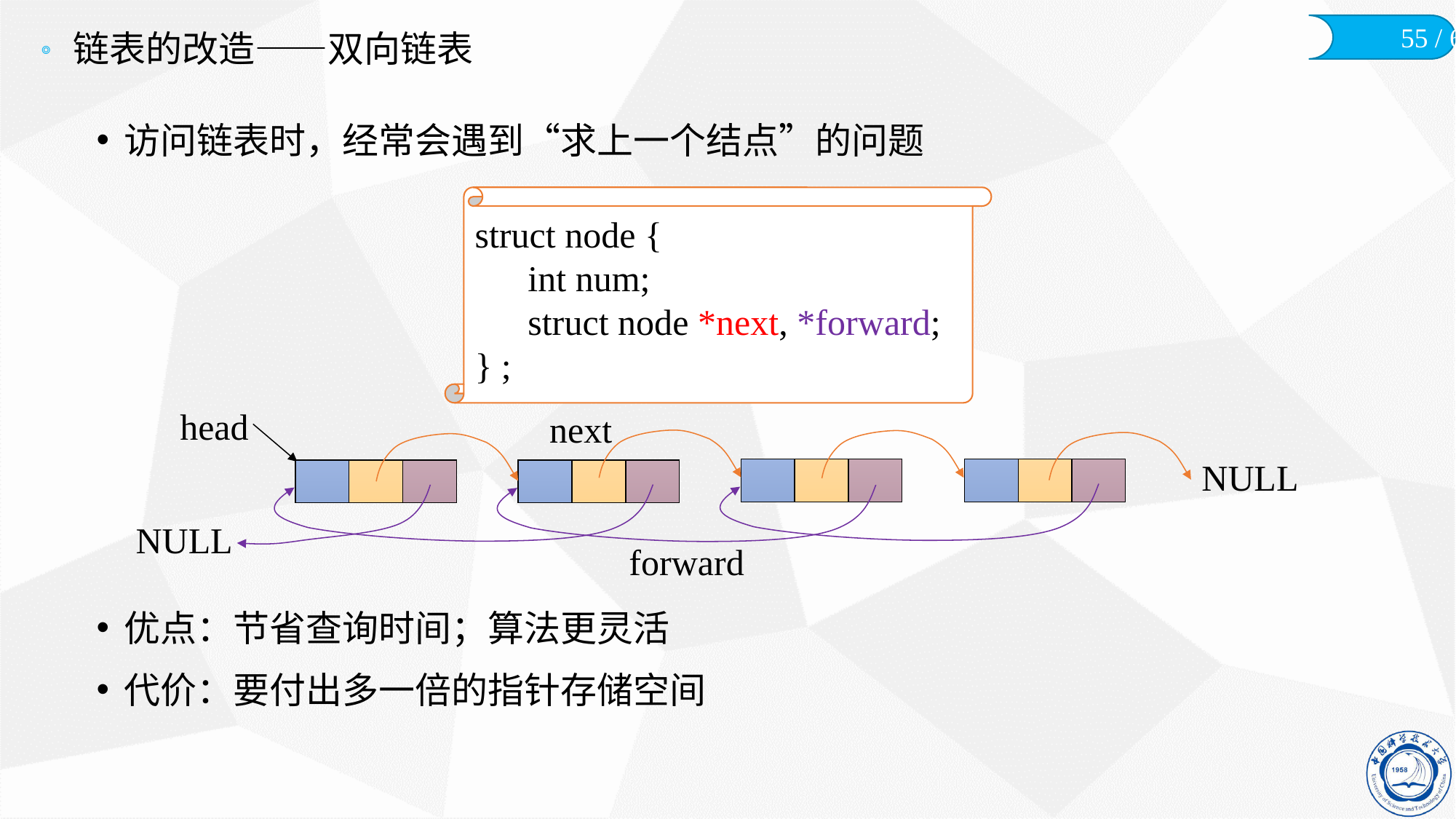

# 链表的改造——双向链表
访问链表时，经常会遇到“求上一个结点”的问题

优点：节省查询时间；算法更灵活
代价：要付出多一倍的指针存储空间
struct node {
	int num;
	struct node *next, *forward;
} ;
head

next

NULL

NULL
forward